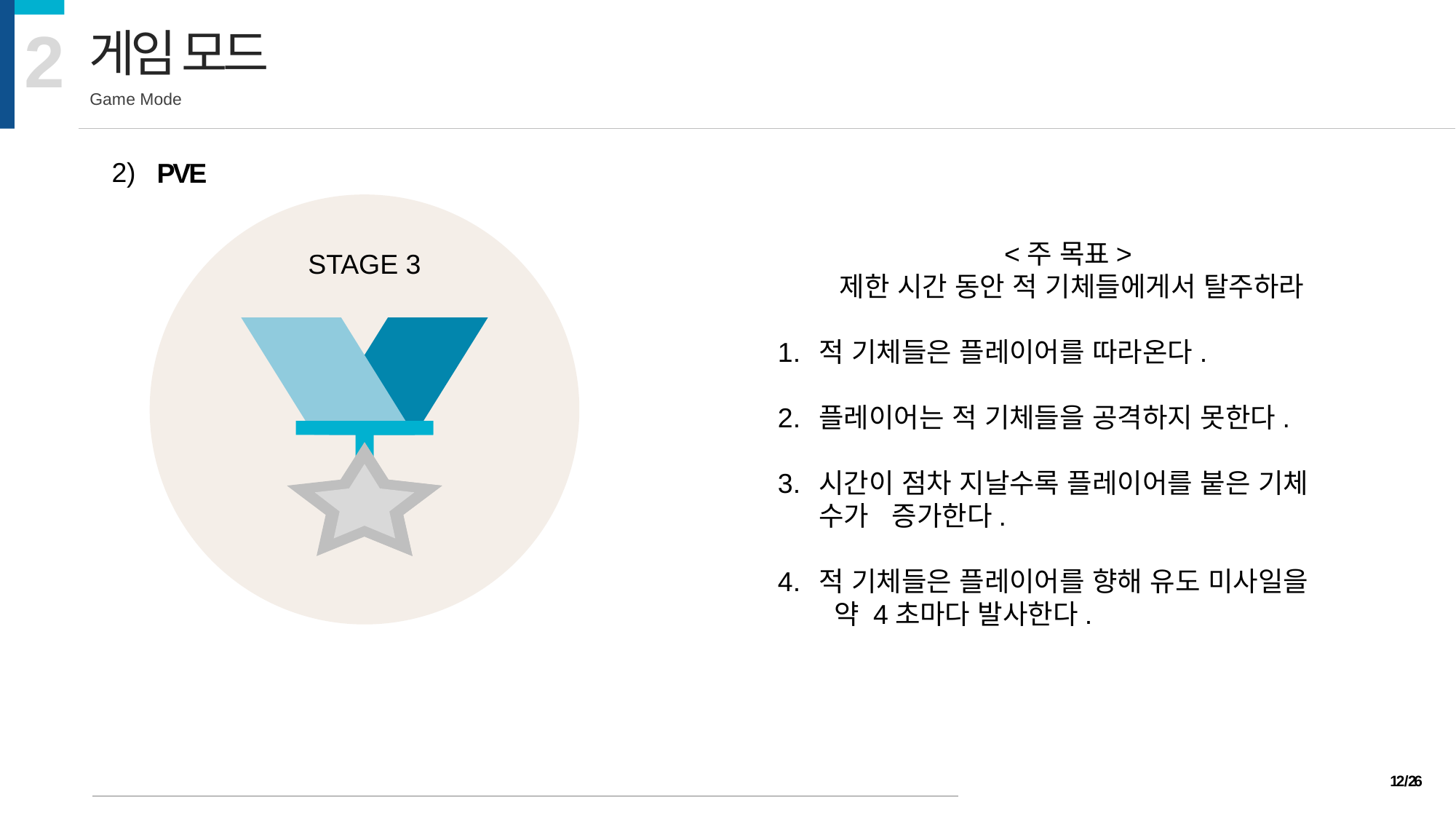

2
게임 모드
Game Mode
2)
PVE

STAGE 3

<주 목표>
제한 시간 동안 적 기체들에게서 탈주하라

적 기체들은 플레이어를 따라온다.

플레이어는 적 기체들을 공격하지 못한다.

시간이 점차 지날수록 플레이어를 붙은 기체 수가   증가한다.

적 기체들은 플레이어를 향해 유도 미사일을 	   약 4초마다 발사한다.

12 / 26